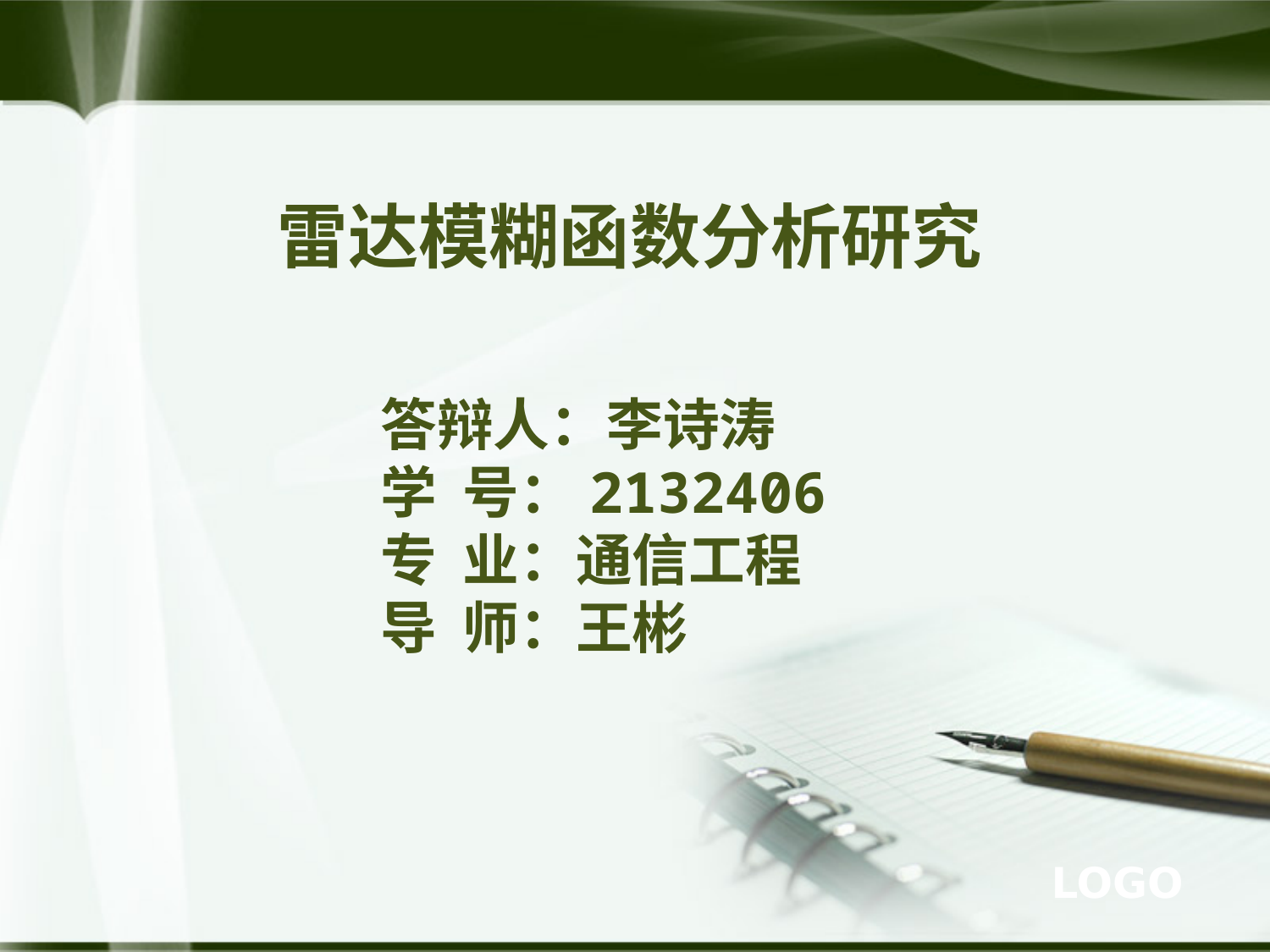

# 雷达模糊函数分析研究
答辩人：李诗涛
学  号：2132406
专  业：通信工程
导  师：王彬